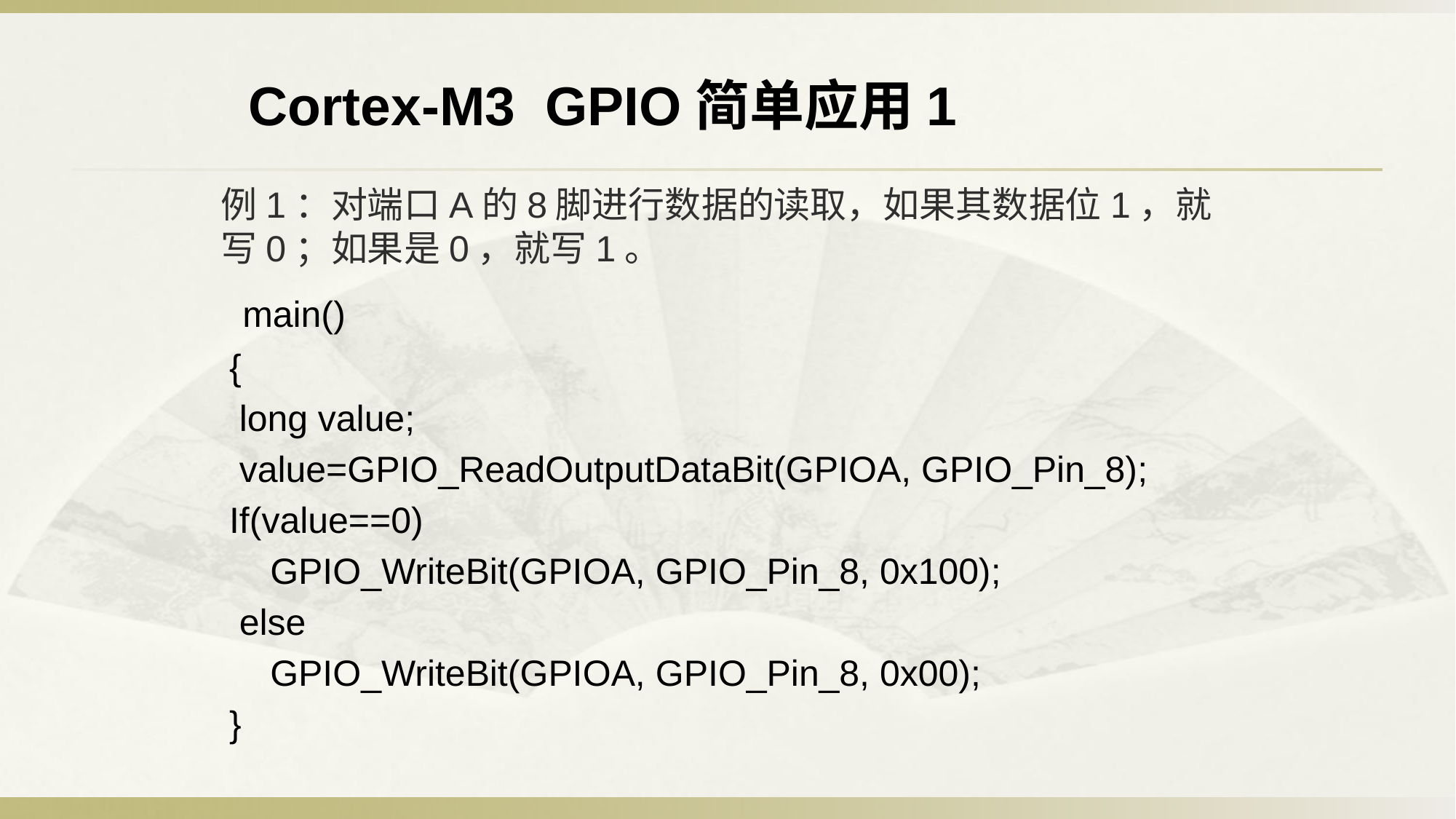

Cortex-M3  GPIO简单应用1
例1：对端口A的8脚进行数据的读取，如果其数据位1，就写0；如果是0，就写1。
 main()
{
 long value;
 value=GPIO_ReadOutputDataBit(GPIOA, GPIO_Pin_8);
If(value==0)
	GPIO_WriteBit(GPIOA, GPIO_Pin_8, 0x100);
 else
	GPIO_WriteBit(GPIOA, GPIO_Pin_8, 0x00);
}